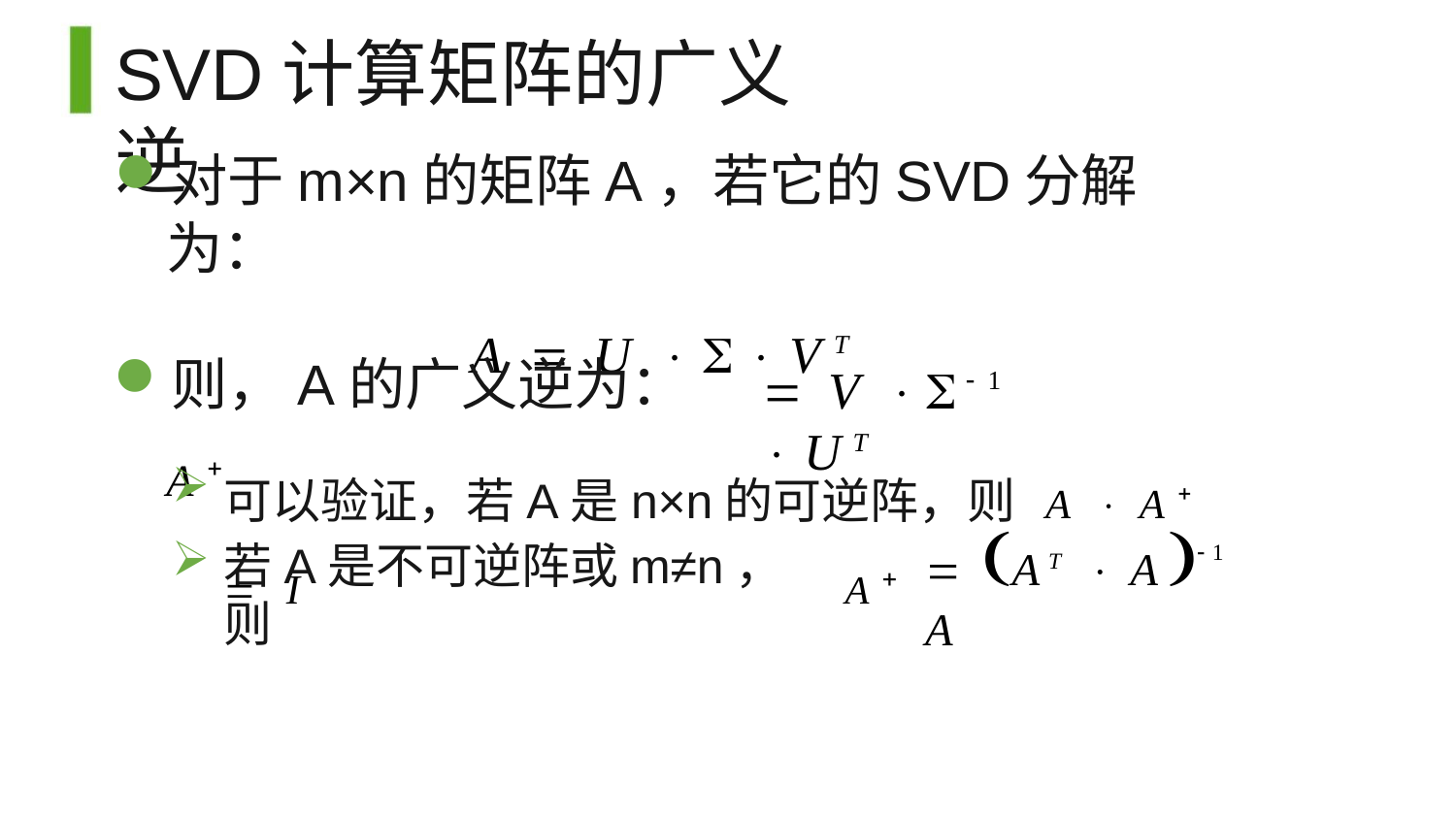

# SVD计算矩阵的广义逆
对于m×n的矩阵A，若它的SVD分解为：
A = U ⋅Σ⋅VT
则，A的广义逆为： A+
= V ⋅Σ−1 ⋅UT
可以验证，若A是n×n的可逆阵，则 A ⋅ A+	= I
= (AT   ⋅ A)−1 A
A+
若A是不可逆阵或m≠n，则